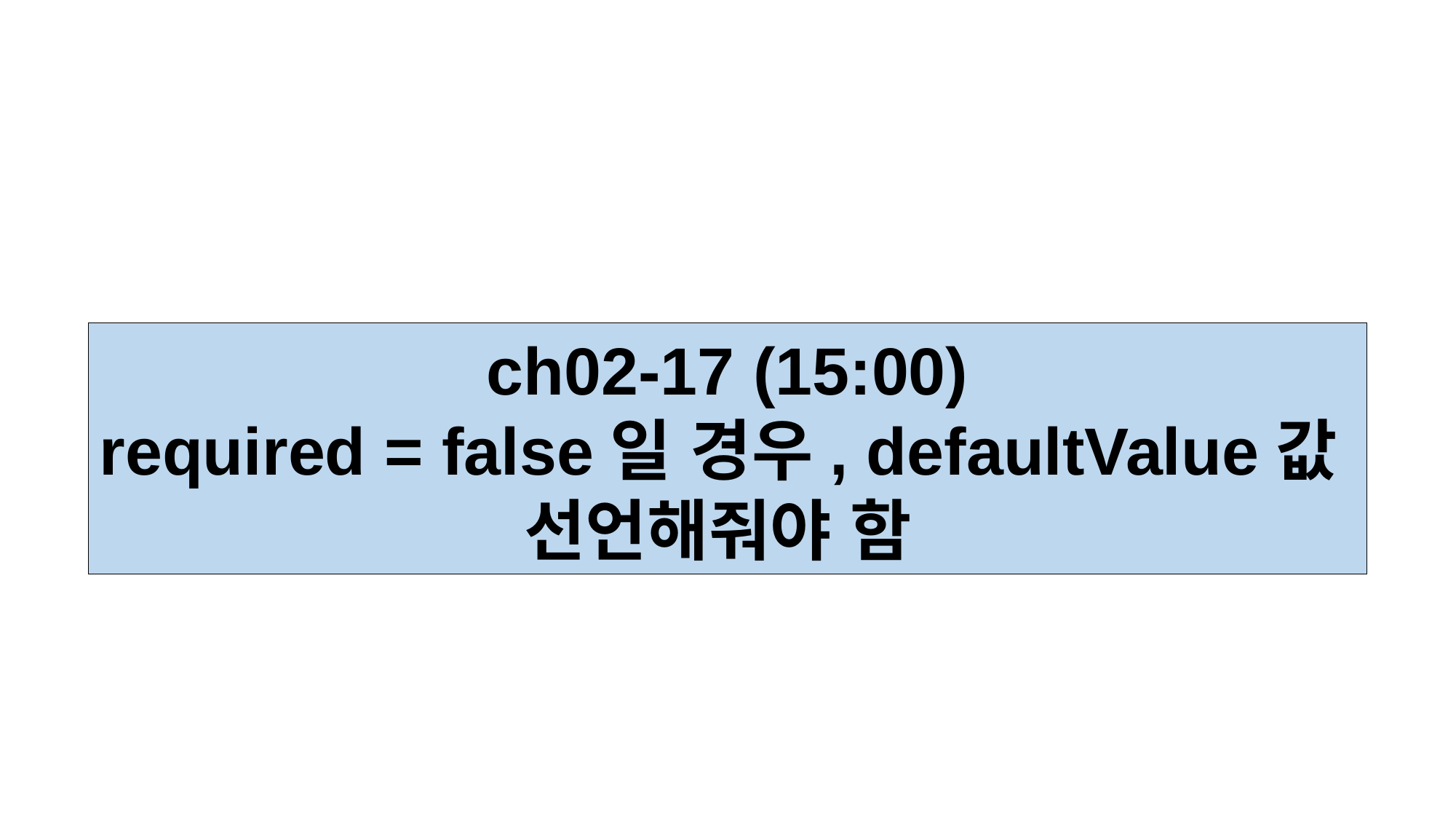

ch02-17 (15:00)
required = false일 경우, defaultValue값
선언해줘야 함